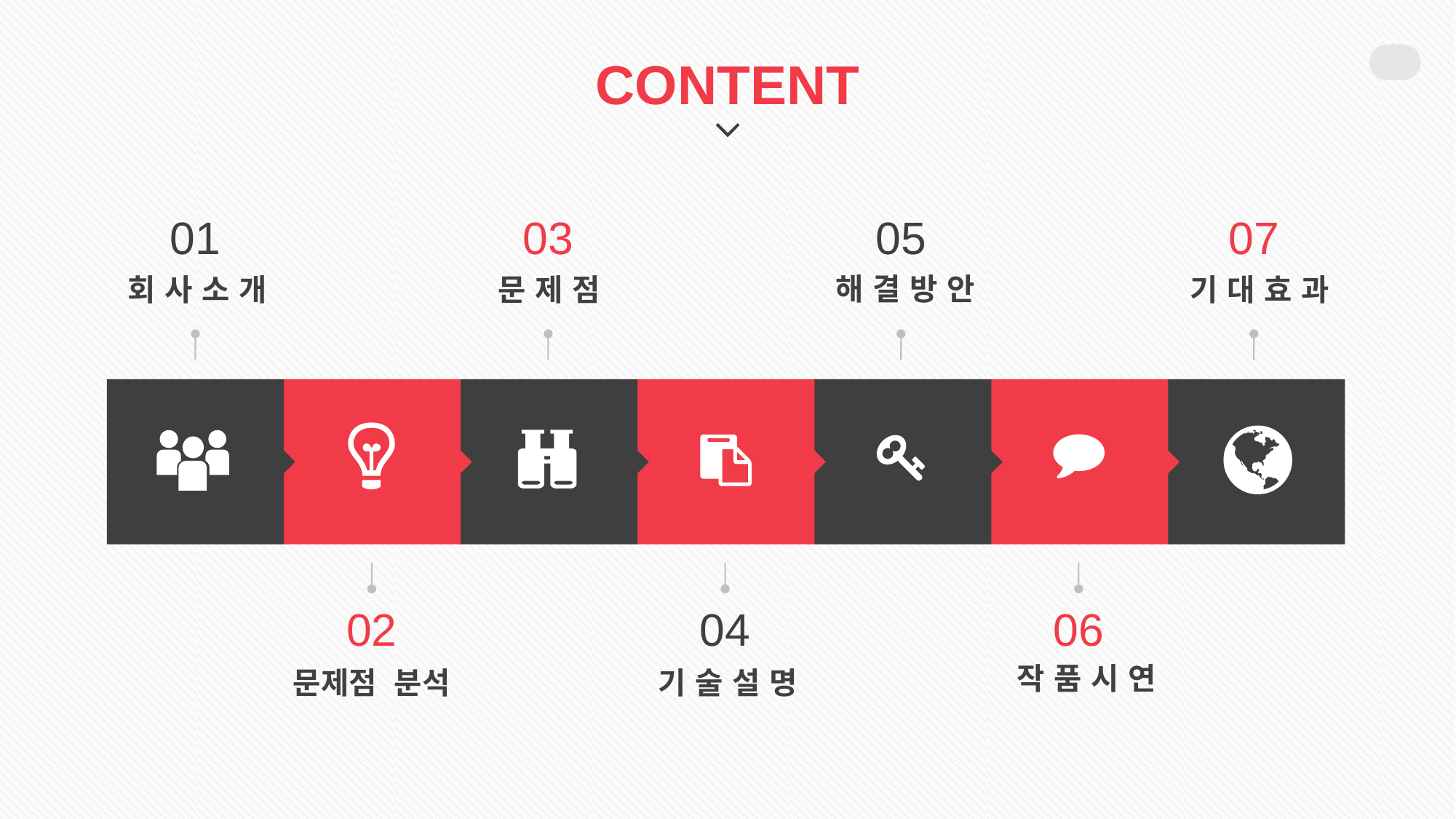

CONTENT

01
03
05
07
해결방안
기대효과
회사소개
문제점

02
04
06
작품시연
문제점  분석
기술설명